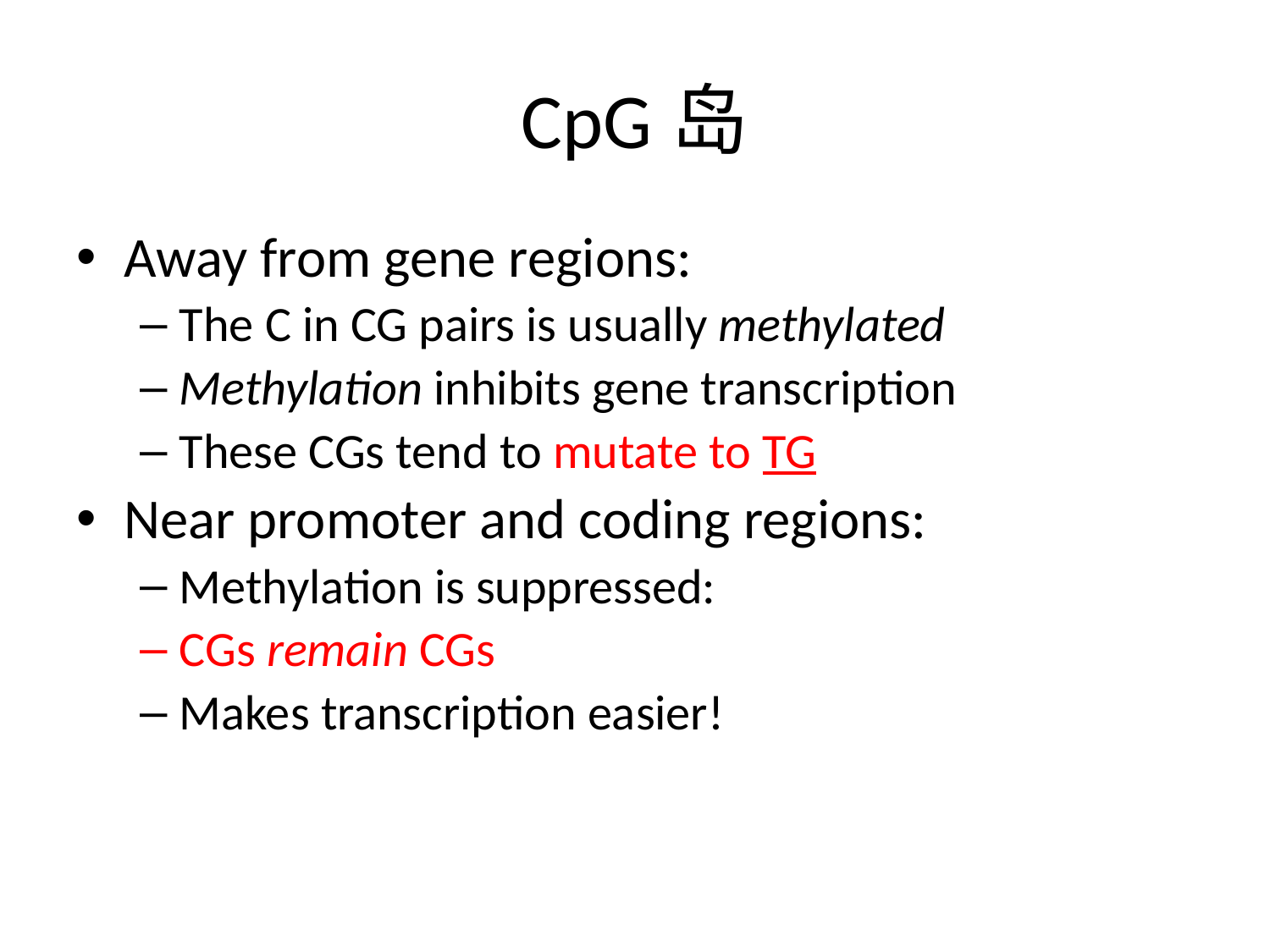

# CpG岛
Away from gene regions:
The C in CG pairs is usually methylated
Methylation inhibits gene transcription
These CGs tend to mutate to TG
Near promoter and coding regions:
Methylation is suppressed:
CGs remain CGs
Makes transcription easier!